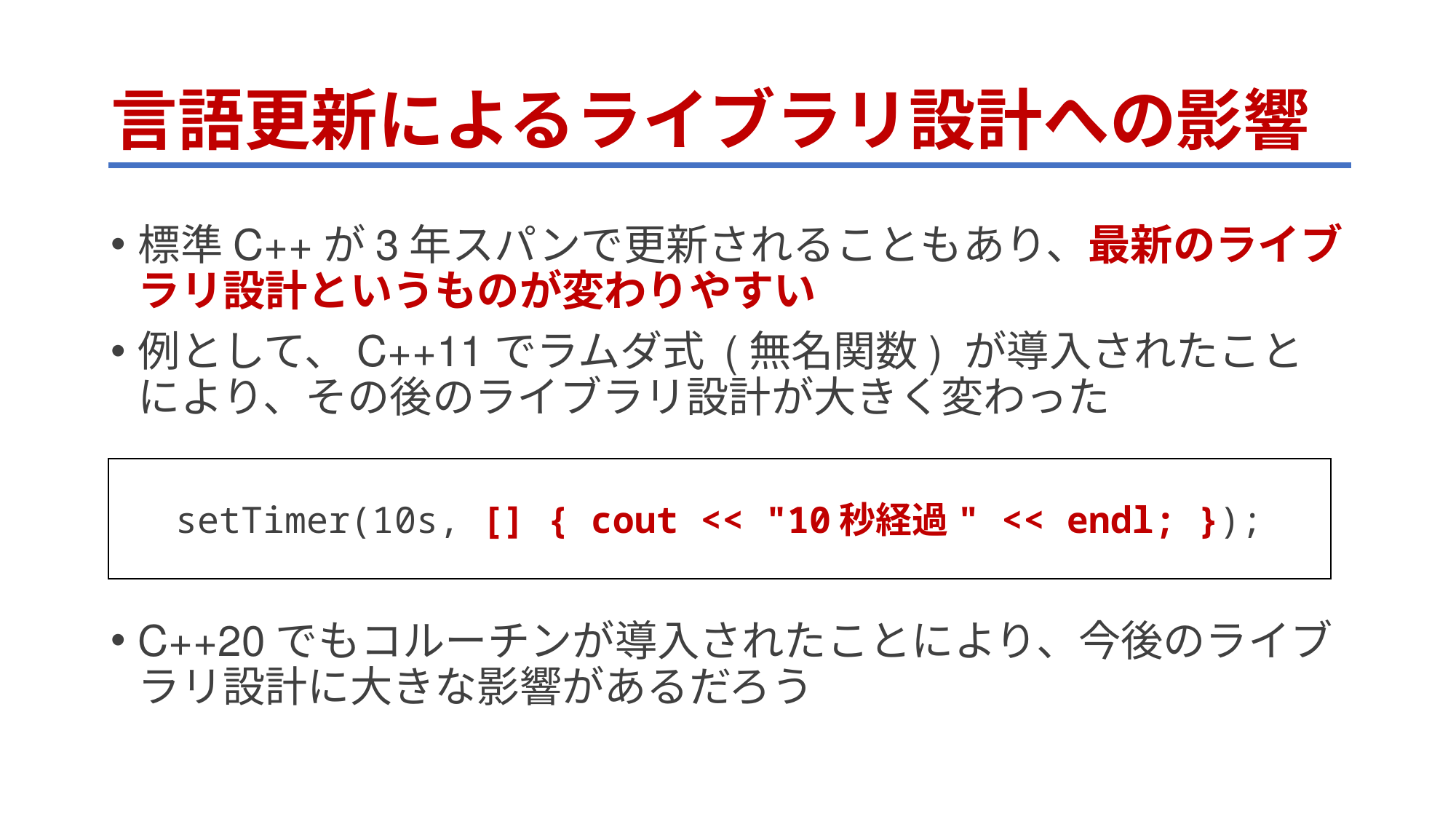

# 言語更新によるライブラリ設計への影響
標準C++が3年スパンで更新されることもあり、最新のライブラリ設計というものが変わりやすい
例として、C++11でラムダ式 (無名関数) が導入されたことにより、その後のライブラリ設計が大きく変わった

C++20でもコルーチンが導入されたことにより、今後のライブラリ設計に大きな影響があるだろう
setTimer(10s, [] { cout << "10秒経過" << endl; });